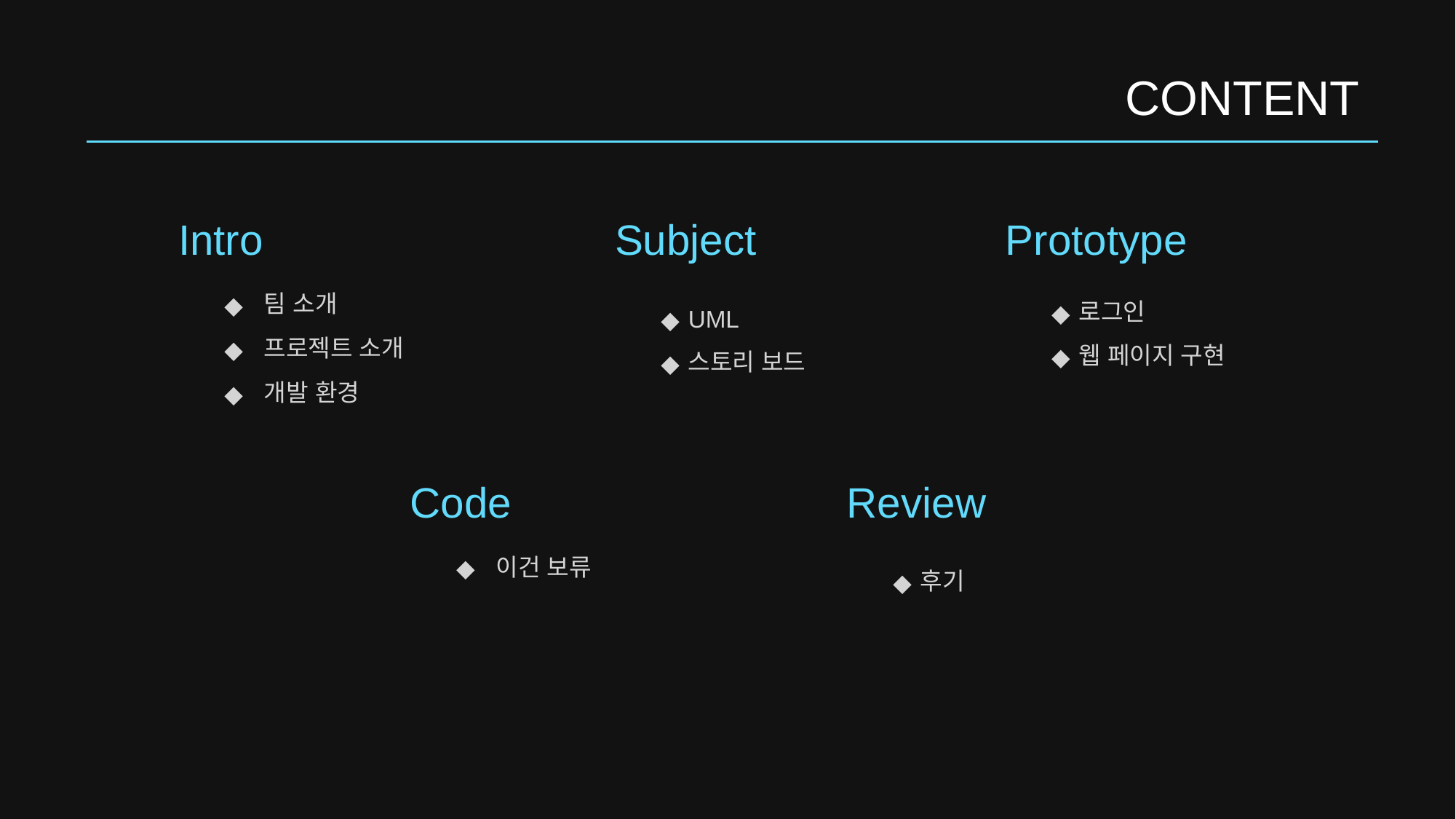

# CONTENT
Intro
Subject
Prototype
로그인
웹 페이지 구현
 팀 소개
 프로젝트 소개
 개발 환경
UML
스토리 보드
Code
Review
 이건 보류
후기